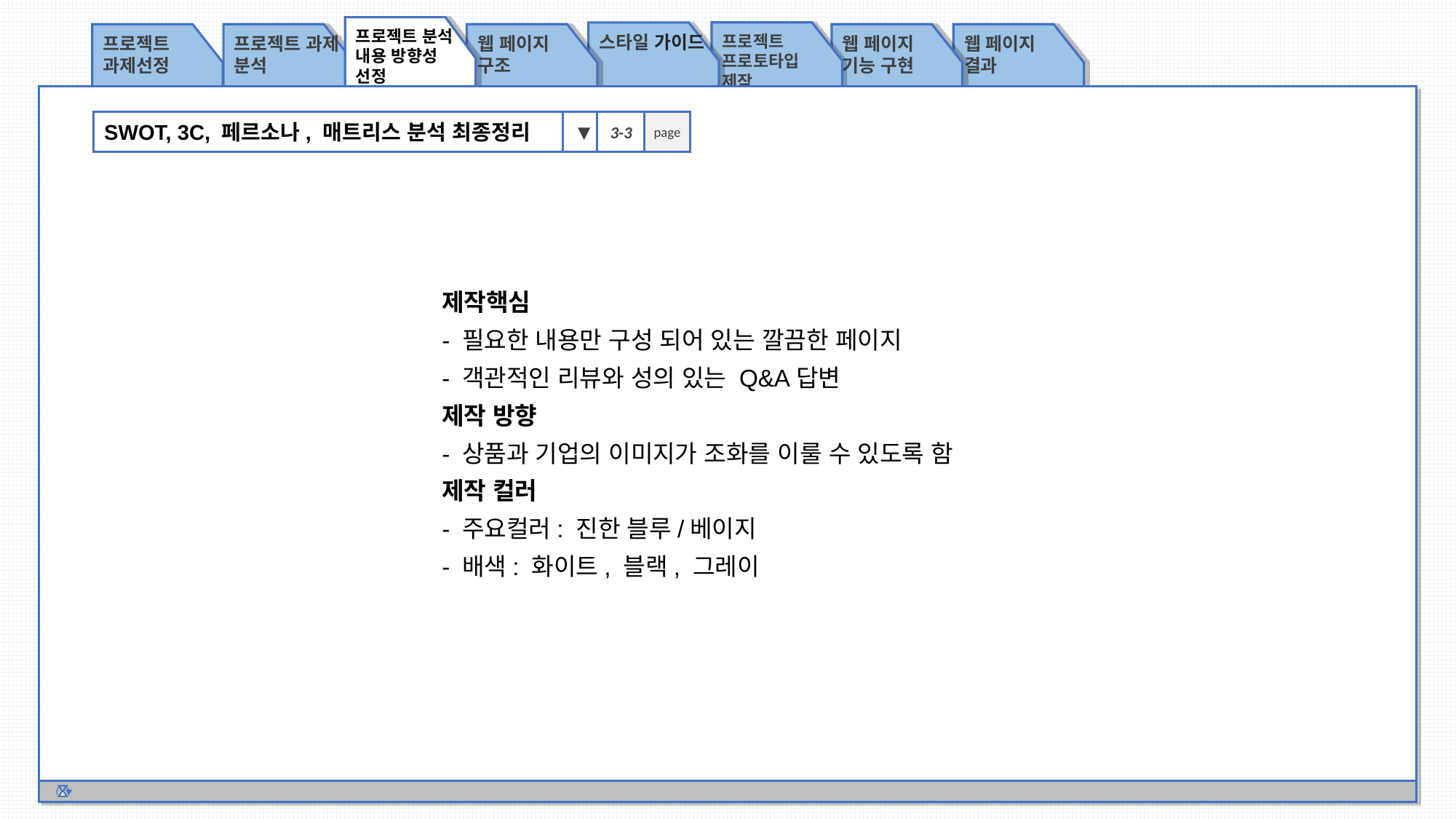

프로젝트 분석 내용 방향성 선정
프로젝트
프로토타입 제작
스타일 가이드
프로젝트 과제선정
프로젝트 과제 분석
웹 페이지 구조
웹 페이지 기능 구현
웹 페이지 결과

SWOT, 3C, 페르소나, 매트리스 분석 최종정리
▼
3-3
page
제작핵심
- 필요한 내용만 구성 되어 있는 깔끔한 페이지
- 객관적인 리뷰와 성의 있는 Q&A답변
제작 방향
- 상품과 기업의 이미지가 조화를 이룰 수 있도록 함
제작 컬러
- 주요컬러: 진한 블루/베이지
- 배색: 화이트, 블랙, 그레이